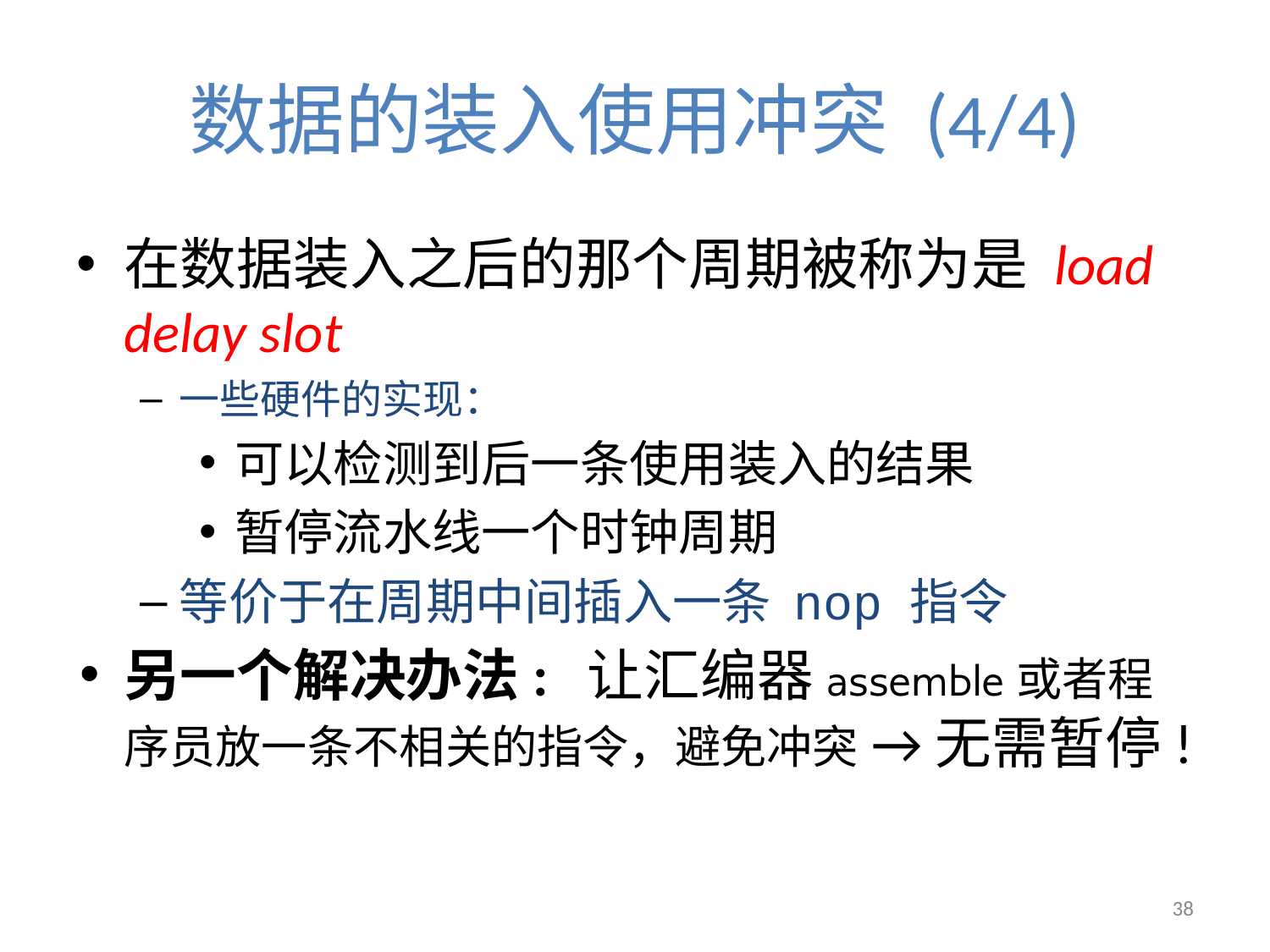

# 数据的装入使用冲突 (4/4)
在数据装入之后的那个周期被称为是 load delay slot
一些硬件的实现：
可以检测到后一条使用装入的结果
暂停流水线一个时钟周期
等价于在周期中间插入一条 nop 指令
另一个解决办法:  让汇编器assemble或者程序员放一条不相关的指令，避免冲突 → 无需暂停!
38